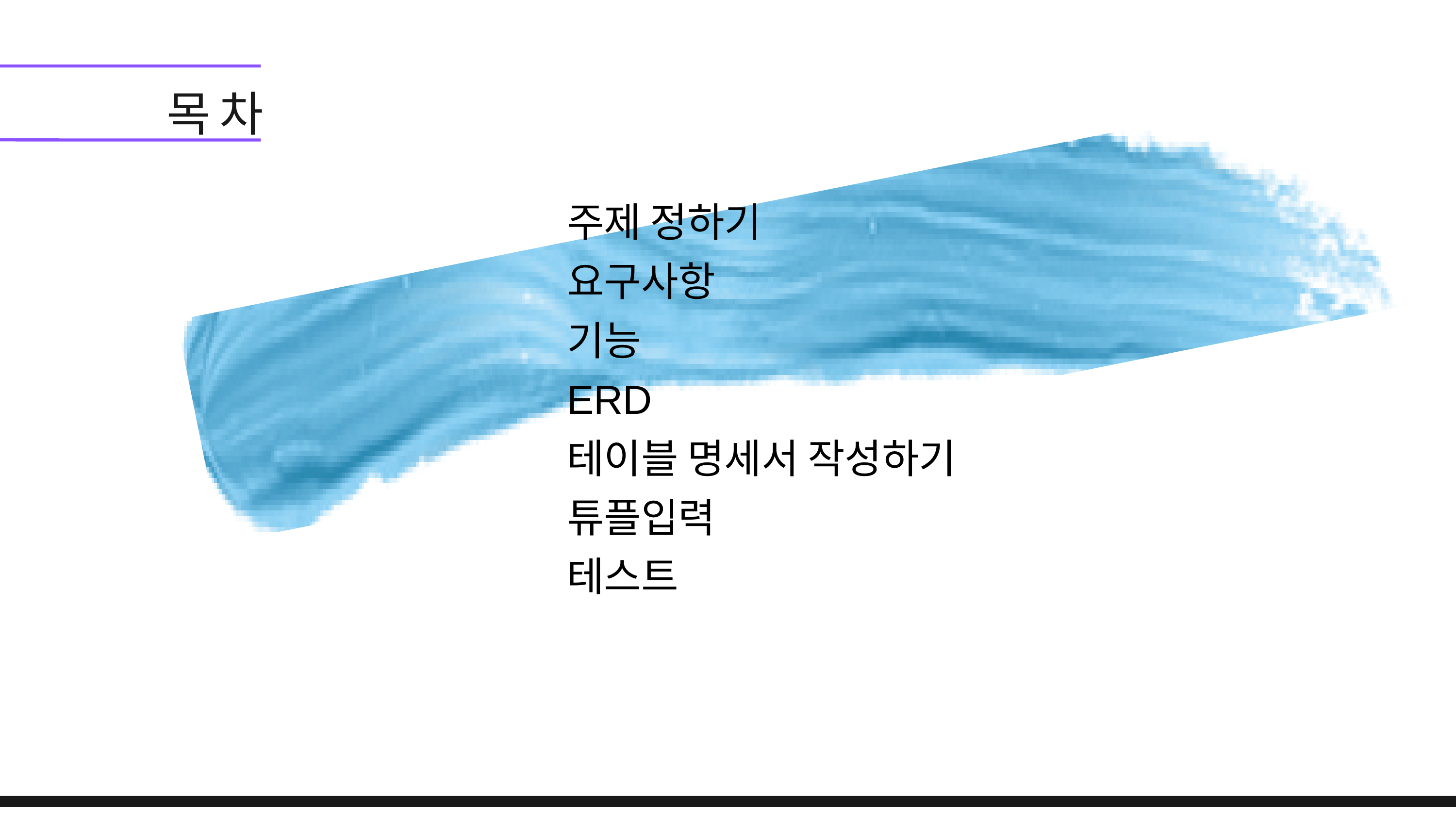

목 차

주제 정하기
요구사항
기능
ERD
테이블 명세서 작성하기
튜플입력
테스트